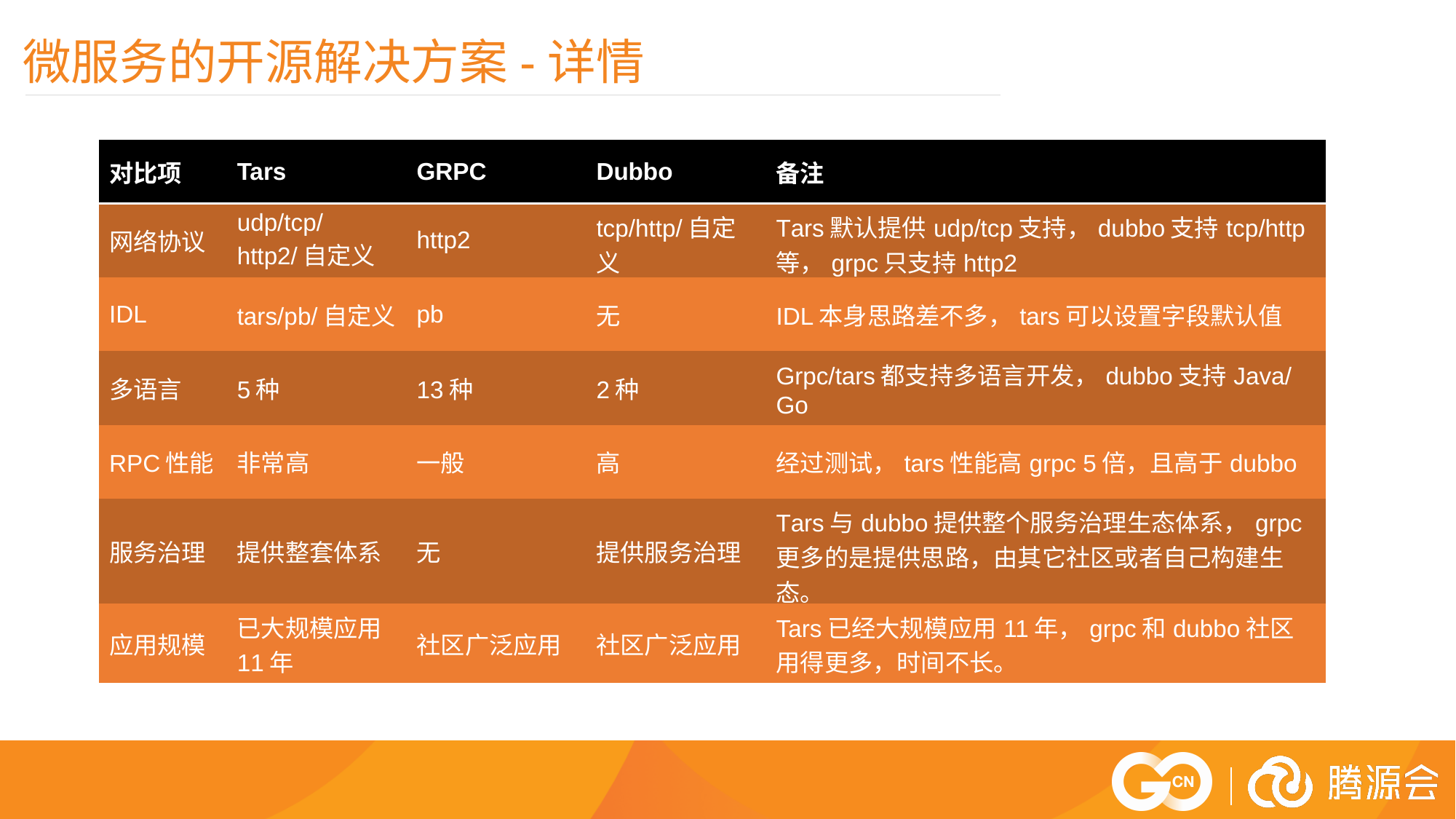

微服务的开源解决方案-详情
| 对比项 | Tars | GRPC | Dubbo | 备注 |
| --- | --- | --- | --- | --- |
| 网络协议 | udp/tcp/http2/自定义 | http2 | tcp/http/自定义 | Tars默认提供udp/tcp支持，dubbo支持tcp/http等，grpc只支持http2 |
| IDL | tars/pb/自定义 | pb | 无 | IDL本身思路差不多，tars可以设置字段默认值 |
| 多语言 | 5种 | 13种 | 2种 | Grpc/tars都支持多语言开发，dubbo支持Java/Go |
| RPC性能 | 非常高 | 一般 | 高 | 经过测试，tars性能高grpc 5倍，且高于dubbo |
| 服务治理 | 提供整套体系 | 无 | 提供服务治理 | Tars与dubbo提供整个服务治理生态体系，grpc更多的是提供思路，由其它社区或者自己构建生态。 |
| 应用规模 | 已大规模应用11年 | 社区广泛应用 | 社区广泛应用 | Tars已经大规模应用11年，grpc和dubbo社区用得更多，时间不长。 |